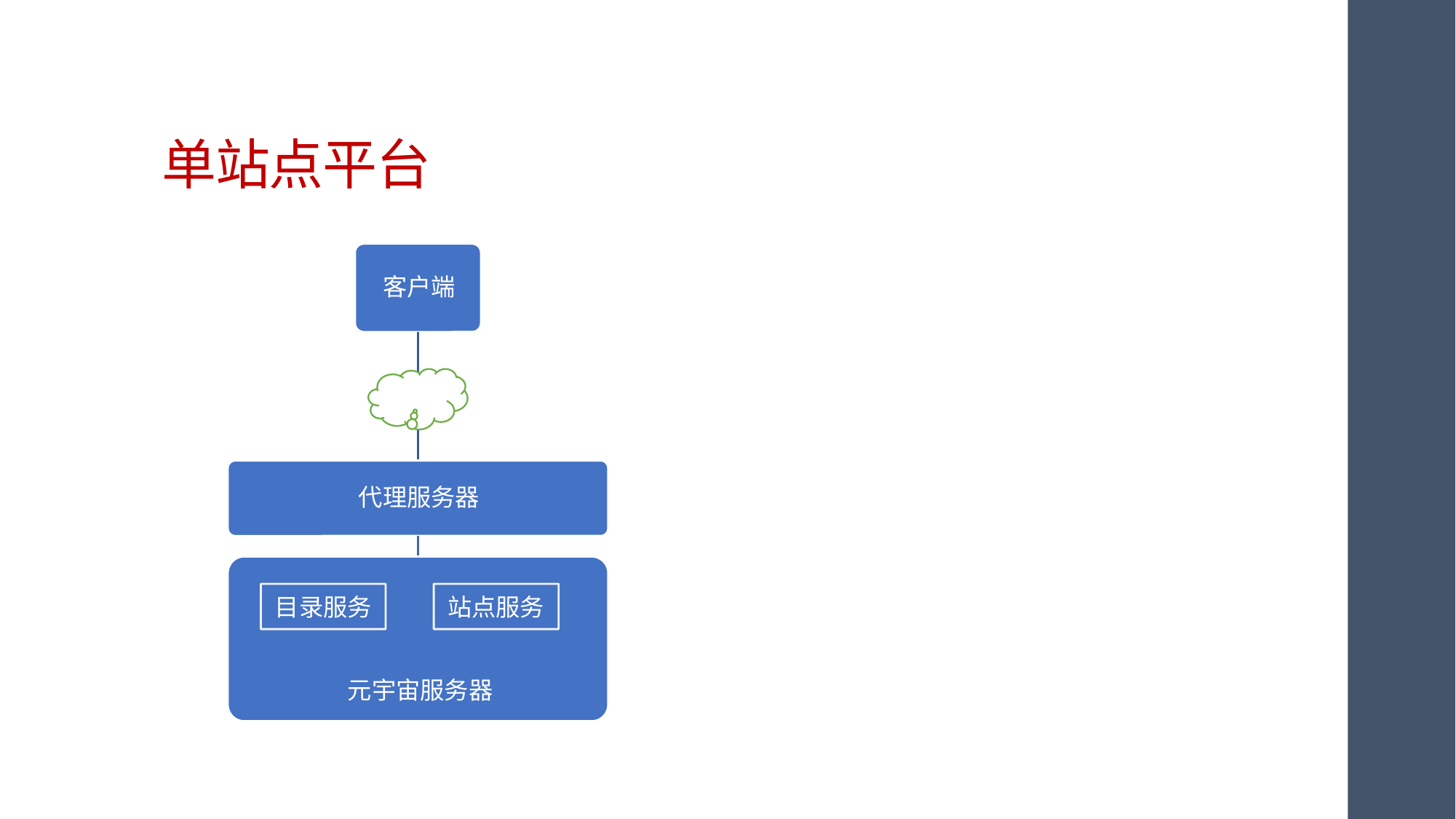

# 单站点平台
客户端
代理服务器
元宇宙服务器

目录服务
站点服务